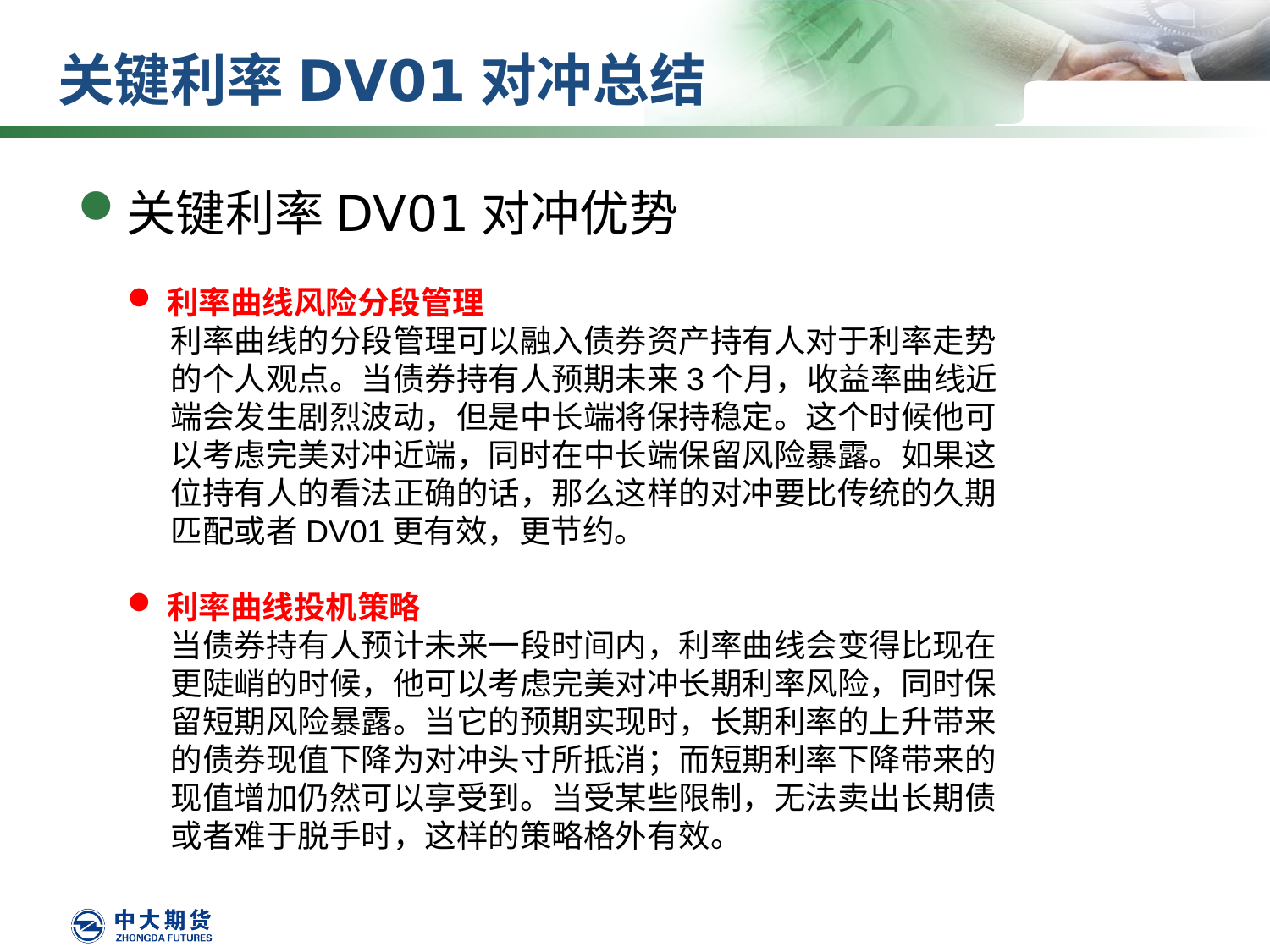

# 关键利率DV01对冲总结
关键利率DV01对冲优势
利率曲线风险分段管理
     利率曲线的分段管理可以融入债券资产持有人对于利率走势
     的个人观点。当债券持有人预期未来3个月，收益率曲线近
     端会发生剧烈波动，但是中长端将保持稳定。这个时候他可
     以考虑完美对冲近端，同时在中长端保留风险暴露。如果这
     位持有人的看法正确的话，那么这样的对冲要比传统的久期
     匹配或者DV01更有效，更节约。

利率曲线投机策略
     当债券持有人预计未来一段时间内，利率曲线会变得比现在
     更陡峭的时候，他可以考虑完美对冲长期利率风险，同时保
     留短期风险暴露。当它的预期实现时，长期利率的上升带来
     的债券现值下降为对冲头寸所抵消；而短期利率下降带来的
     现值增加仍然可以享受到。当受某些限制，无法卖出长期债
     或者难于脱手时，这样的策略格外有效。